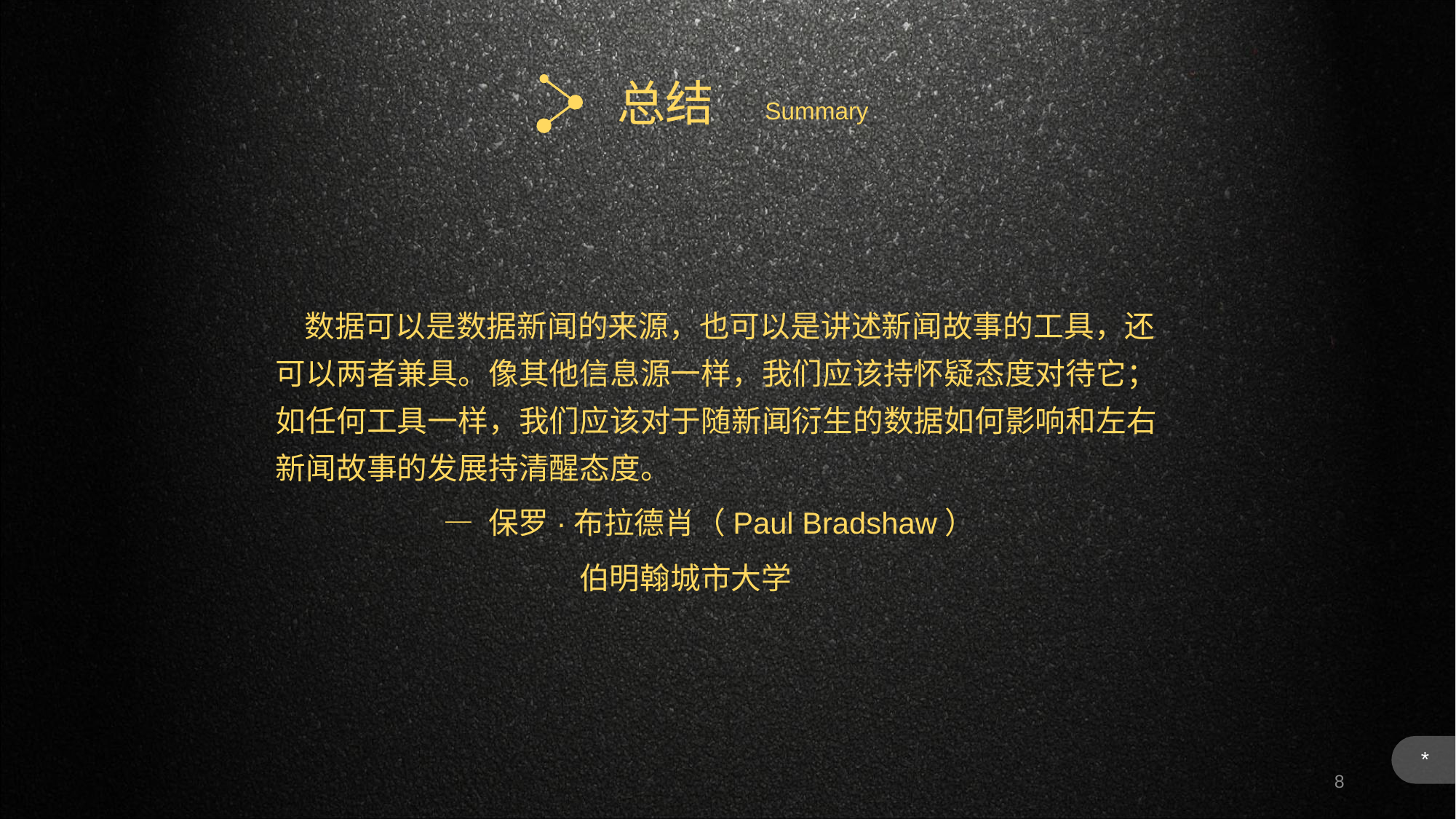

总结

Summary
     数据可以是数据新闻的来源，也可以是讲述新闻故事的工具，还可以两者兼具。像其他信息源一样，我们应该持怀疑态度对待它；如任何工具一样，我们应该对于随新闻衍生的数据如何影响和左右新闻故事的发展持清醒态度。
                         — 保罗·布拉德肖（Paul Bradshaw）
                                            伯明翰城市大学

*
8